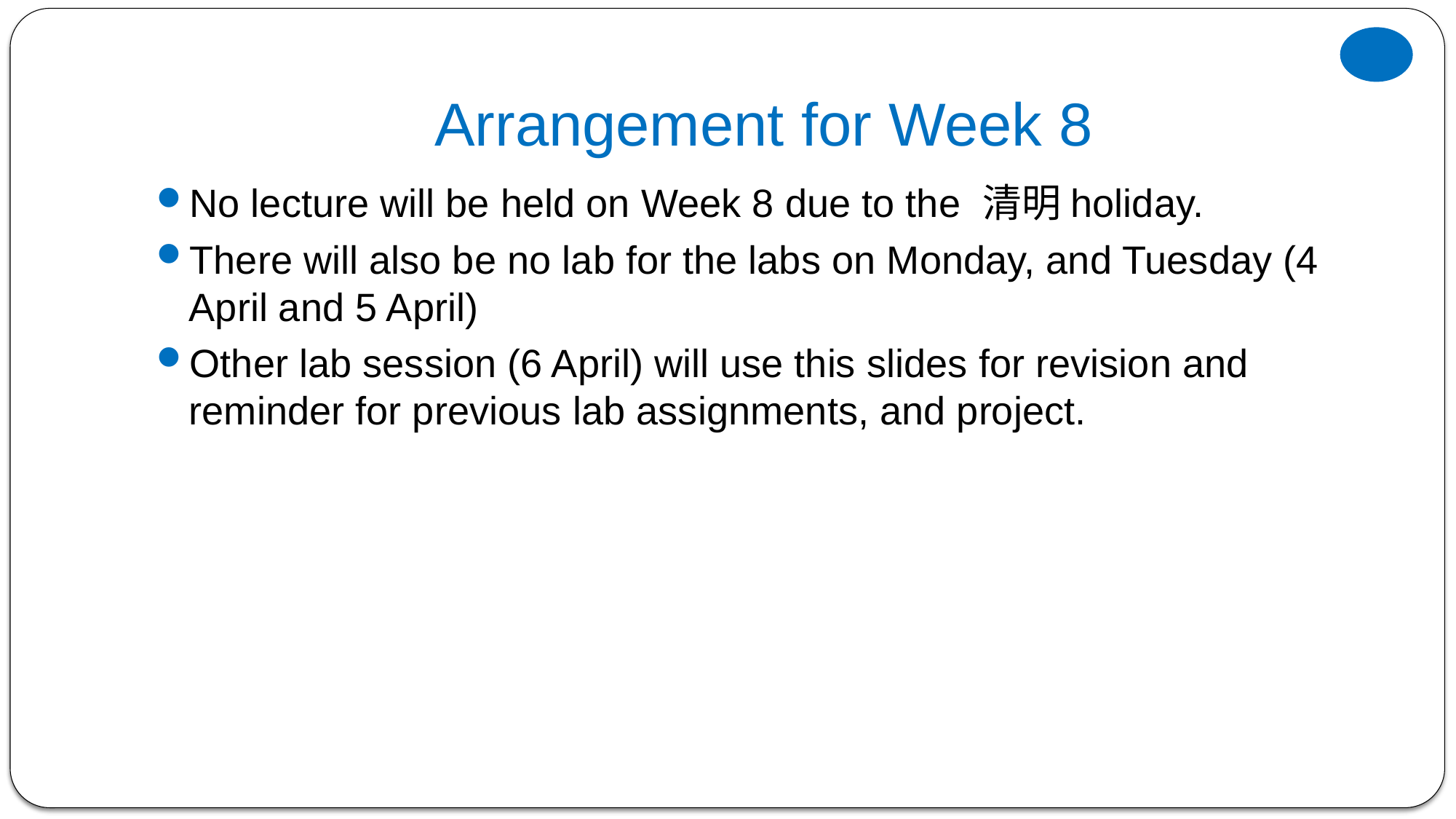

2
# Arrangement for Week 8
No lecture will be held on Week 8 due to the 清明holiday.
There will also be no lab for the labs on Monday, and Tuesday (4 April and 5 April)
Other lab session (6 April) will use this slides for revision and reminder for previous lab assignments, and project.